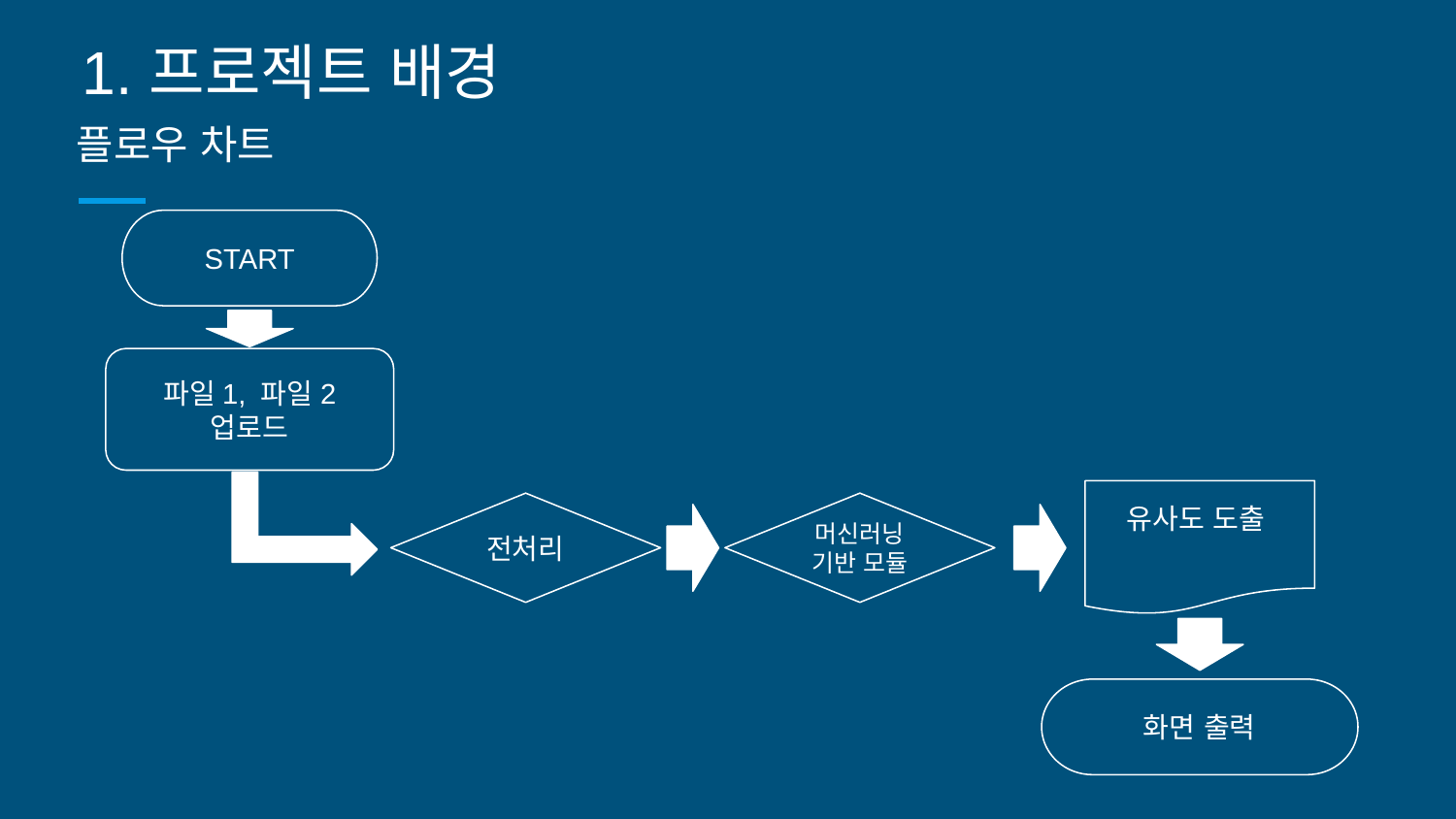

프로젝트 배경
# 플로우 차트
START

파일1, 파일2 업로드

유사도 도출
전처리
머신러닝
기반 모듈

화면 출력